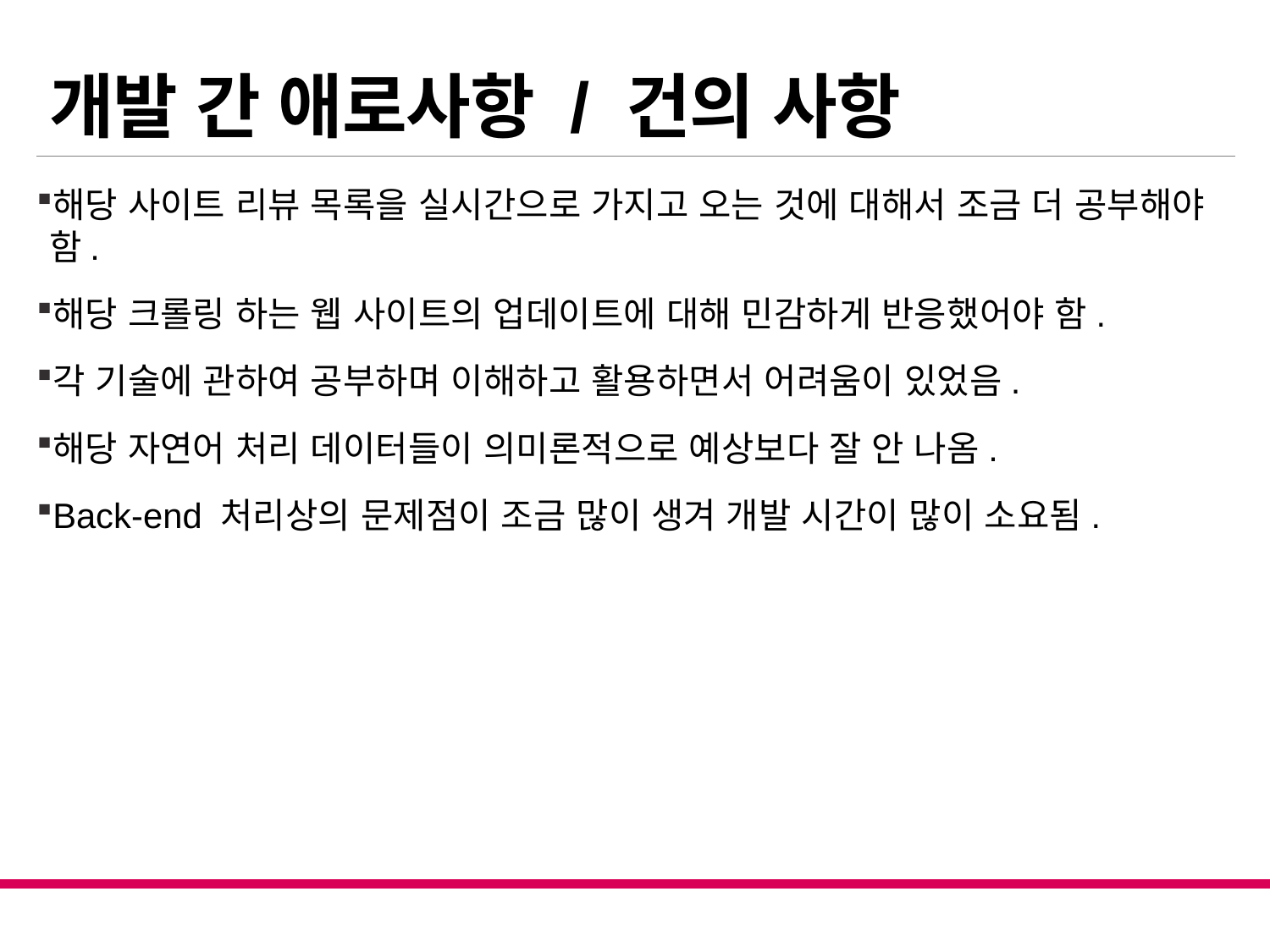

# 개발 간 애로사항 / 건의 사항
해당 사이트 리뷰 목록을 실시간으로 가지고 오는 것에 대해서 조금 더 공부해야 함.
해당 크롤링 하는 웹 사이트의 업데이트에 대해 민감하게 반응했어야 함.
각 기술에 관하여 공부하며 이해하고 활용하면서 어려움이 있었음.
해당 자연어 처리 데이터들이 의미론적으로 예상보다 잘 안 나옴.
Back-end 처리상의 문제점이 조금 많이 생겨 개발 시간이 많이 소요됨.

9